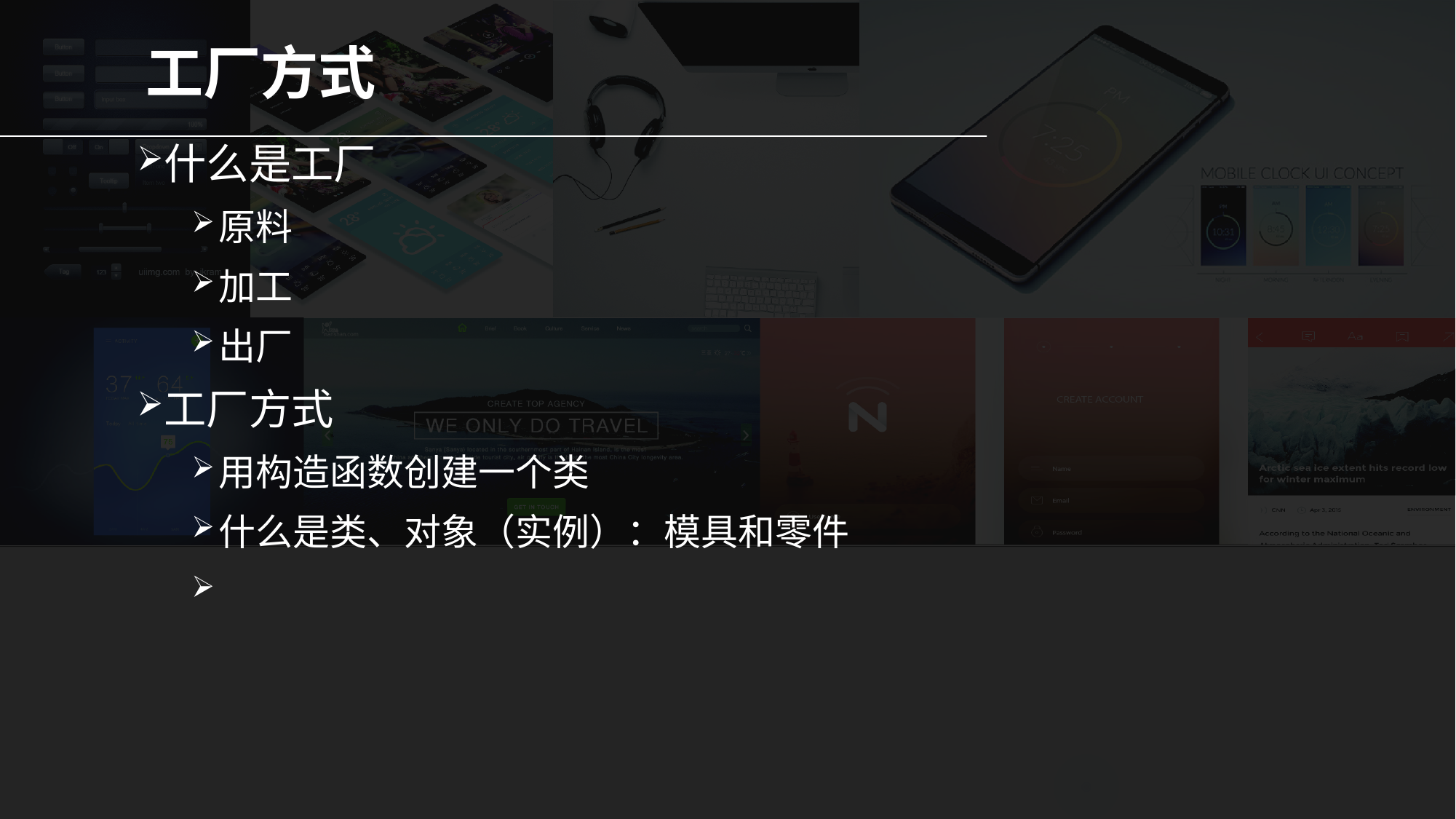

# 工厂方式
什么是工厂
原料
加工
出厂
工厂方式
用构造函数创建一个类
什么是类、对象（实例）：模具和零件